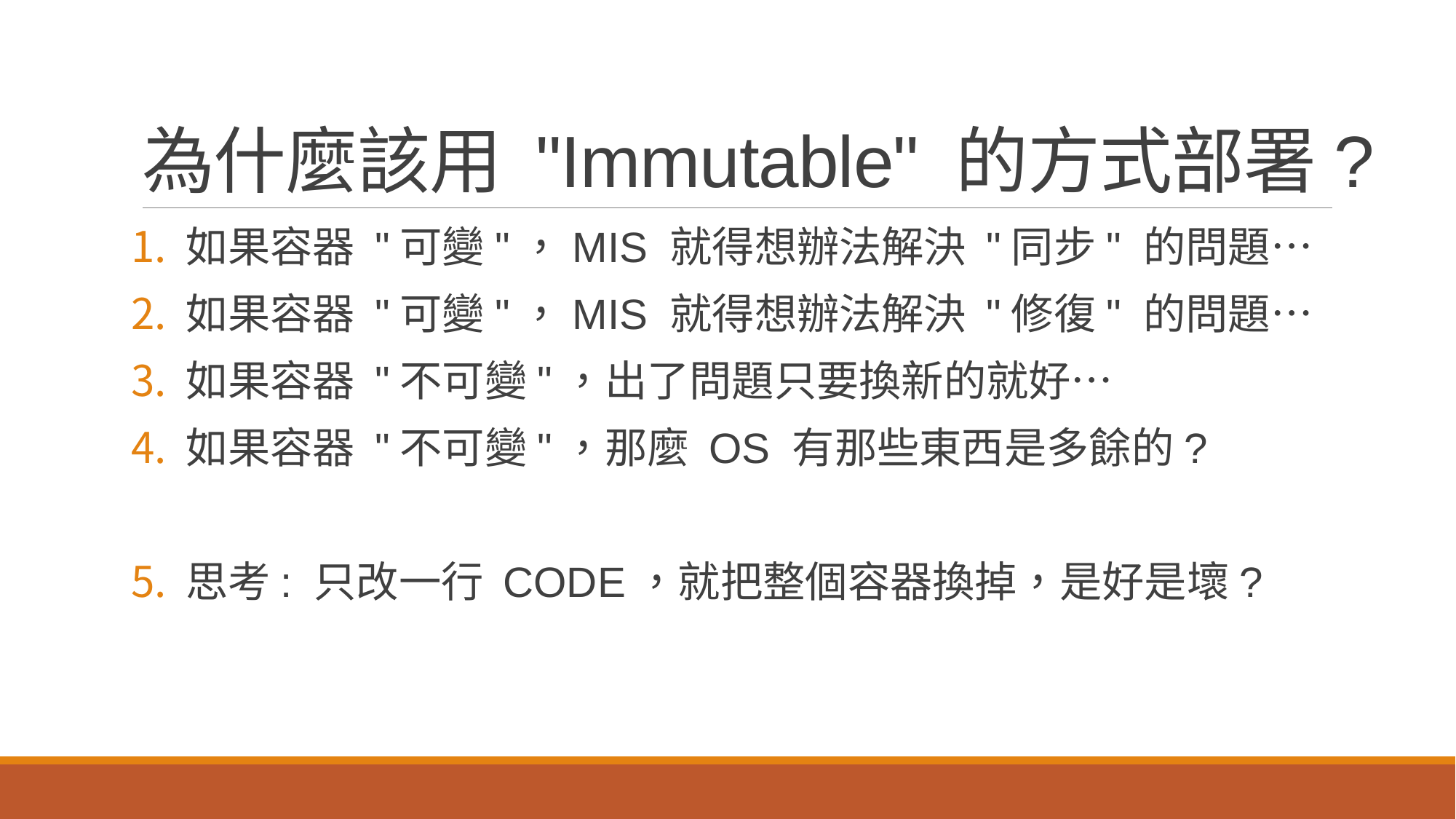

# 為什麼該用 "Immutable" 的方式部署?
如果容器 "可變"，MIS 就得想辦法解決 "同步" 的問題…
如果容器 "可變"，MIS 就得想辦法解決 "修復" 的問題…
如果容器 "不可變"，出了問題只要換新的就好…
如果容器 "不可變"，那麼 OS 有那些東西是多餘的?

思考: 只改一行 CODE，就把整個容器換掉，是好是壞?